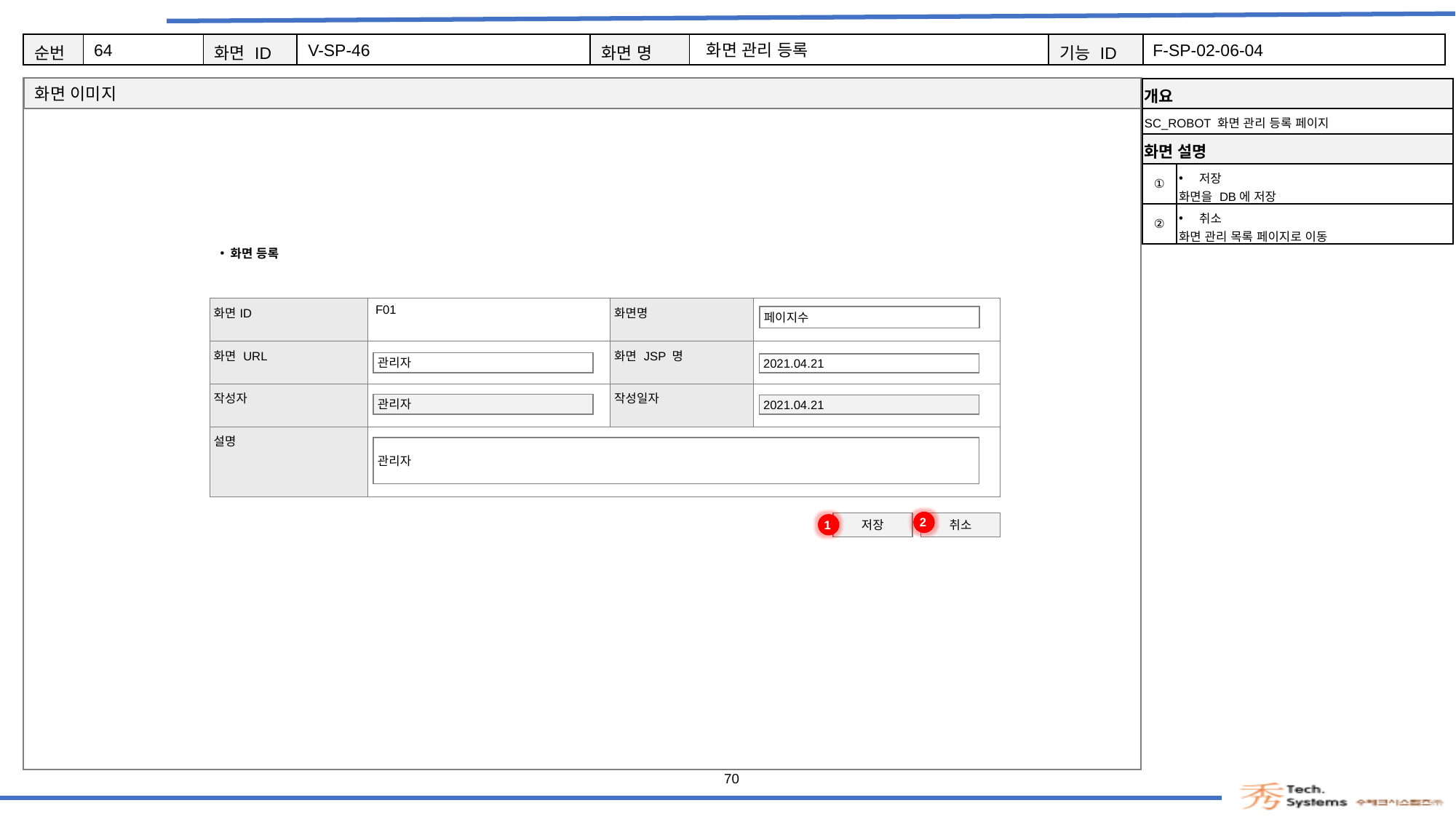

64
V-SP-46
화면 관리 등록
F-SP-02-06-04
| 개요 |  |
| --- | --- |
| SC\_ROBOT 화면 관리 등록 페이지 |  |
| 화면 설명 | Description |
| ① | 저장 화면을 DB에 저장 |
| ② | 취소 화면 관리 목록 페이지로 이동 |
화면 등록
| 화면ID | F01 | 화면명 |  |
| --- | --- | --- | --- |
| 화면 URL |  | 화면 JSP 명 |  |
| 작성자 |  | 작성일자 |  |
| 설명 |  |  |  |
페이지수
관리자
2021.04.21
관리자
2021.04.21
관리자
2

1

저장
취소